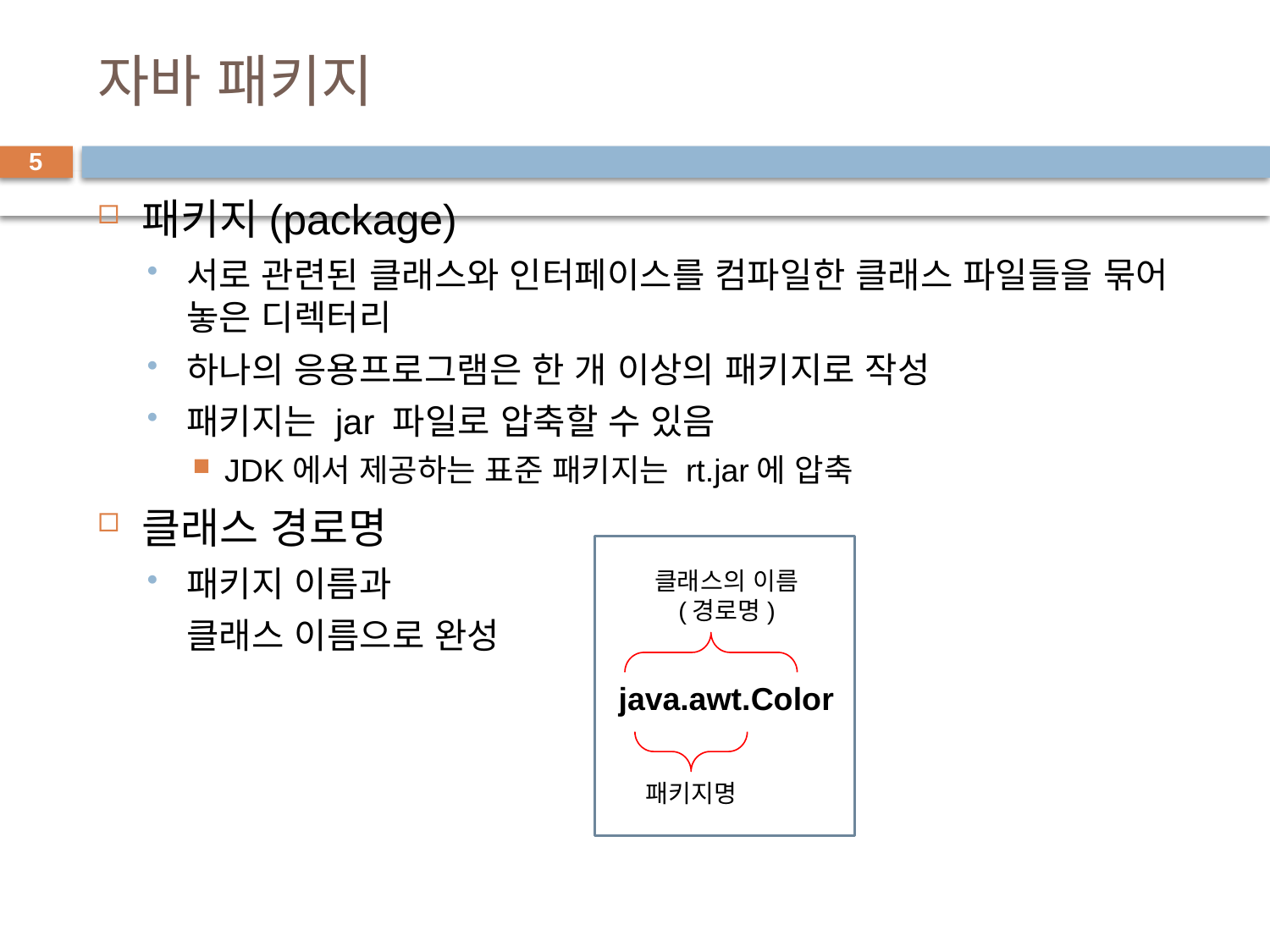

# 자바 패키지
5
패키지(package)
서로 관련된 클래스와 인터페이스를 컴파일한 클래스 파일들을 묶어 놓은 디렉터리
하나의 응용프로그램은 한 개 이상의 패키지로 작성
패키지는 jar 파일로 압축할 수 있음
JDK에서 제공하는 표준 패키지는 rt.jar에 압축
클래스 경로명
패키지 이름과
   클래스 이름으로 완성

클래스의 이름
(경로명)

java.awt.Color

패키지명